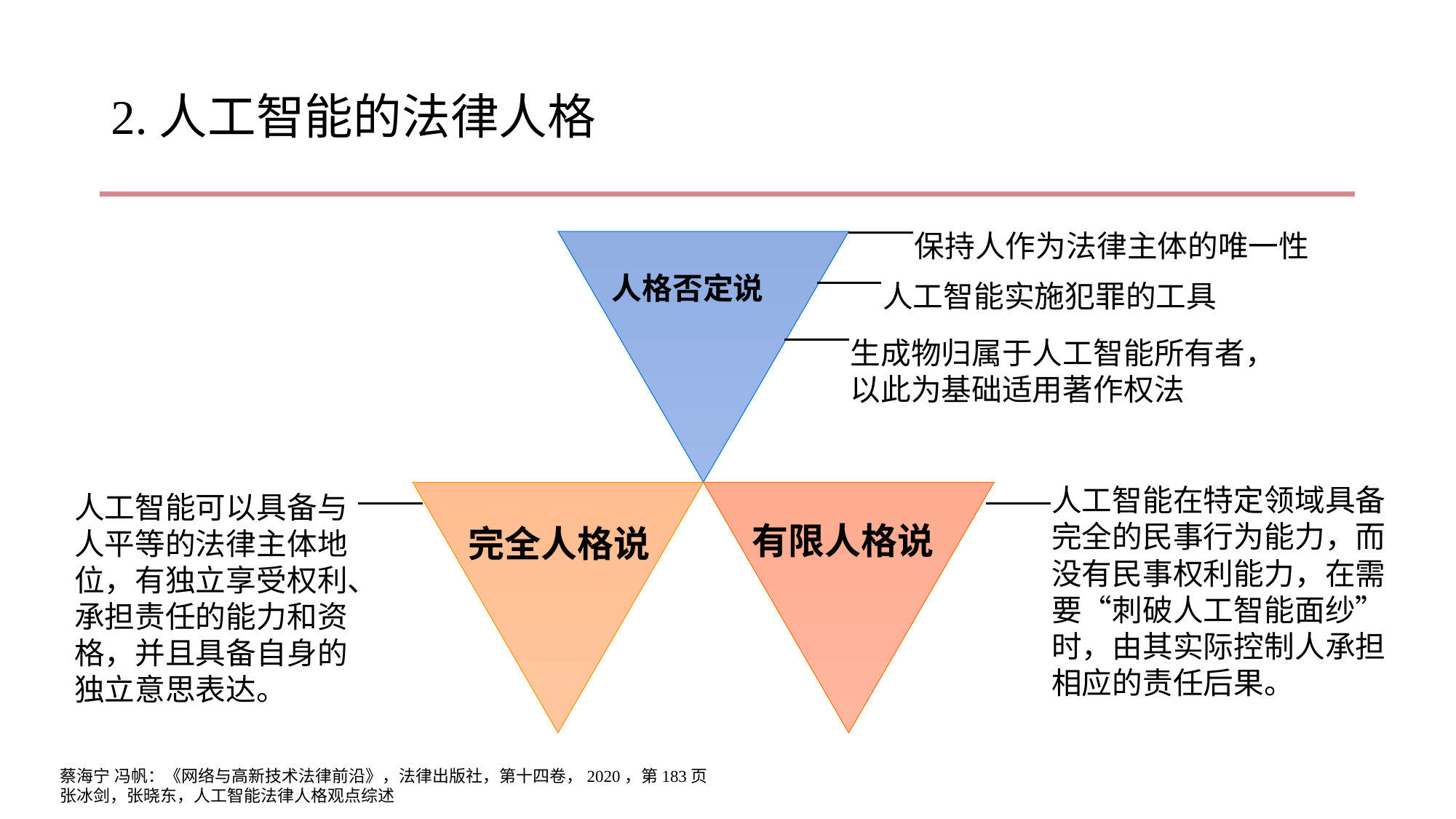

# 2.人工智能的法律人格
保持人作为法律主体的唯一性

人格否定说
人工智能实施犯罪的工具
生成物归属于人工智能所有者，以此为基础适用著作权法
人工智能在特定领域具备完全的民事行为能力，而没有民事权利能力，在需要“刺破人工智能面纱”时，由其实际控制人承担相应的责任后果。

有限人格说

人工智能可以具备与人平等的法律主体地位，有独立享受权利、承担责任的能力和资格，并且具备自身的独立意思表达。
完全人格说
蔡海宁 冯帆：《网络与高新技术法律前沿》，法律出版社，第十四卷，2020，第183页
张冰剑，张晓东，人工智能法律人格观点综述